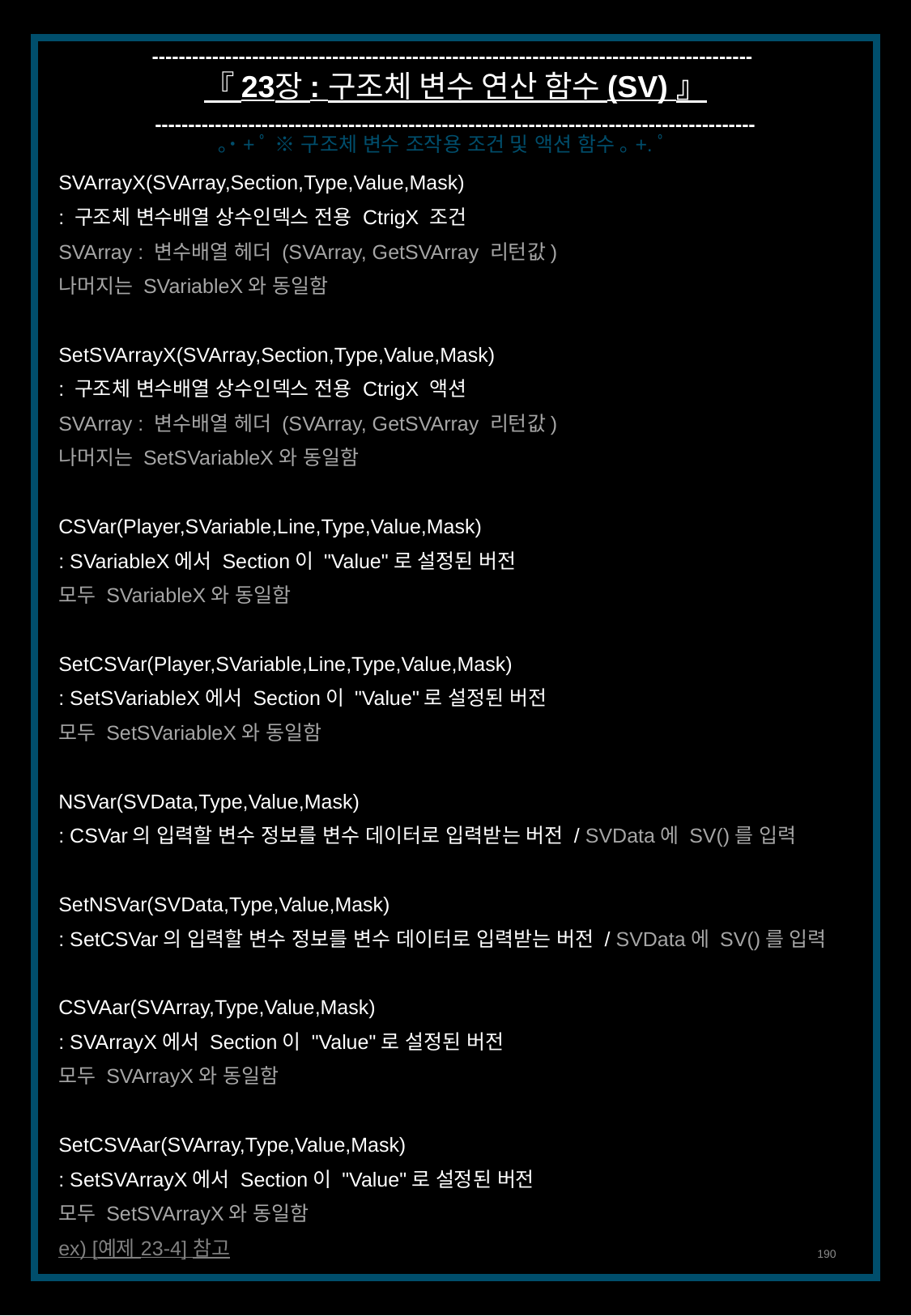

------------------------------------------------------------------------------------------
『 23장 : 구조체 변수 연산 함수 (SV) 』
------------------------------------------------------------------------------------------

｡˙+ﾟ ※ 구조체 변수 조작용 조건 및 액션 함수 ｡+.ﾟ
SVArrayX(SVArray,Section,Type,Value,Mask)
: 구조체 변수배열 상수인덱스 전용 CtrigX 조건
SVArray : 변수배열 헤더 (SVArray, GetSVArray 리턴값)
나머지는 SVariableX와 동일함

SetSVArrayX(SVArray,Section,Type,Value,Mask)
: 구조체 변수배열 상수인덱스 전용 CtrigX 액션
SVArray : 변수배열 헤더 (SVArray, GetSVArray 리턴값)
나머지는 SetSVariableX와 동일함

CSVar(Player,SVariable,Line,Type,Value,Mask)
: SVariableX에서 Section이 "Value"로 설정된 버전
모두 SVariableX와 동일함

SetCSVar(Player,SVariable,Line,Type,Value,Mask)
: SetSVariableX에서 Section이 "Value"로 설정된 버전
모두 SetSVariableX와 동일함

NSVar(SVData,Type,Value,Mask)
: CSVar의 입력할 변수 정보를 변수 데이터로 입력받는 버전 / SVData에 SV()를 입력

SetNSVar(SVData,Type,Value,Mask)
: SetCSVar의 입력할 변수 정보를 변수 데이터로 입력받는 버전 / SVData에 SV()를 입력

CSVAar(SVArray,Type,Value,Mask)
: SVArrayX에서 Section이 "Value"로 설정된 버전
모두 SVArrayX와 동일함

SetCSVAar(SVArray,Type,Value,Mask)
: SetSVArrayX에서 Section이 "Value"로 설정된 버전
모두 SetSVArrayX와 동일함
ex) [예제 23-4] 참고
190